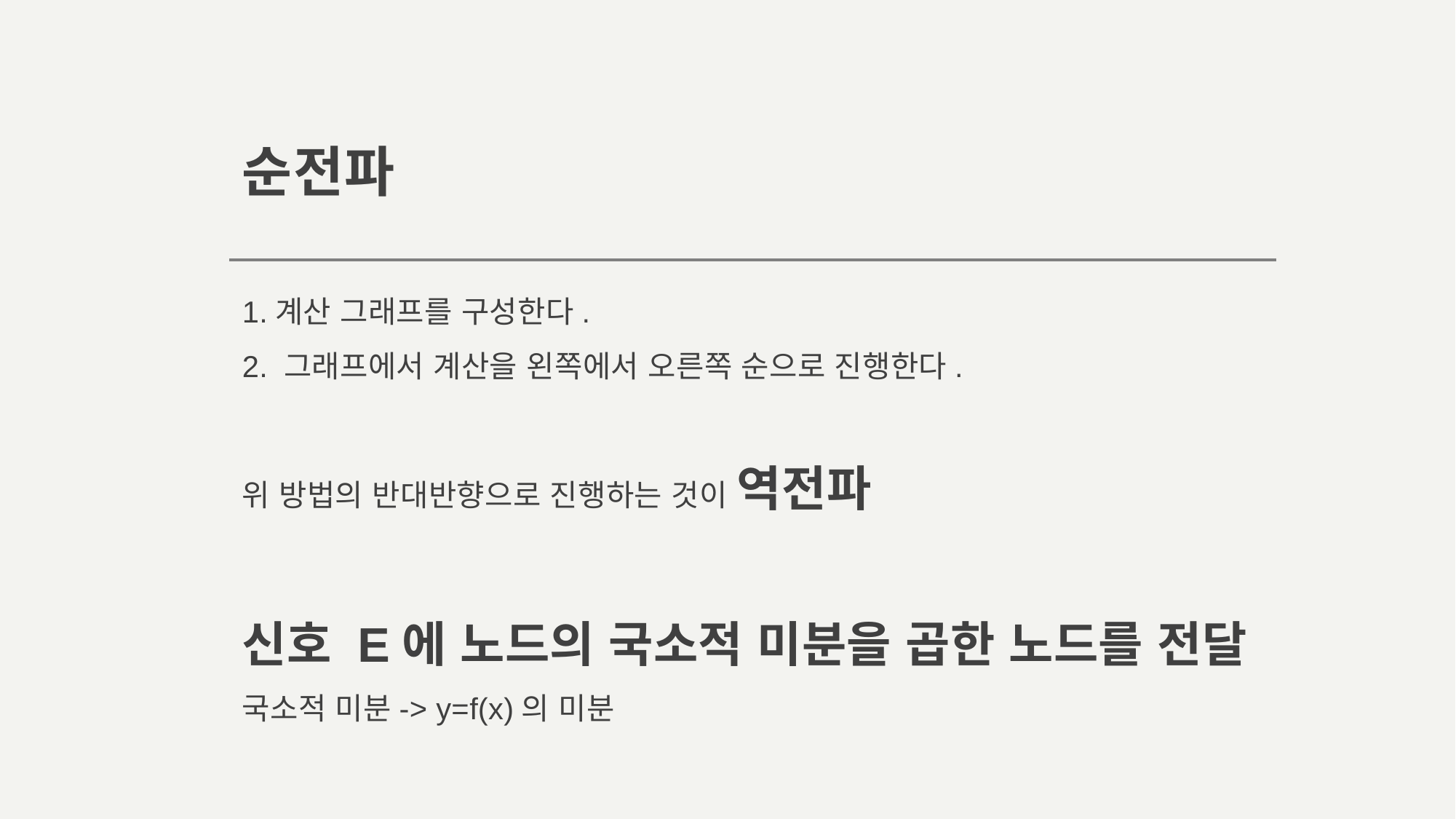

# 순전파
1.계산 그래프를 구성한다.
2. 그래프에서 계산을 왼쪽에서 오른쪽 순으로 진행한다.

위 방법의 반대반향으로 진행하는 것이 역전파

신호 E에 노드의 국소적 미분을 곱한 노드를 전달
국소적 미분-> y=f(x)의 미분